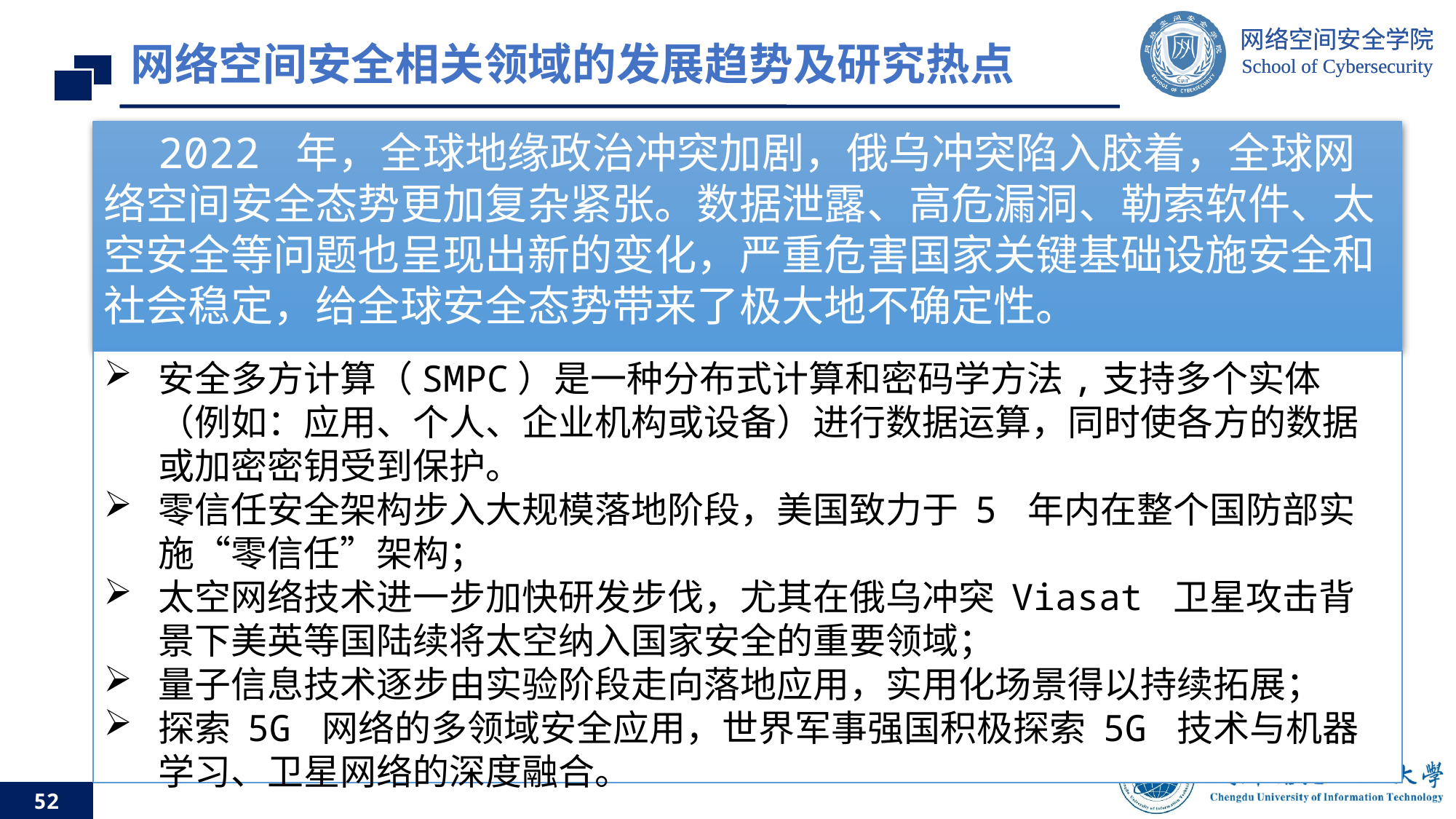

# 网络空间安全相关领域的发展趋势及研究热点
2022 年，全球地缘政治冲突加剧，俄乌冲突陷入胶着，全球网络空间安全态势更加复杂紧张。数据泄露、高危漏洞、勒索软件、太空安全等问题也呈现出新的变化，严重危害国家关键基础设施安全和社会稳定，给全球安全态势带来了极大地不确定性。
安全多方计算（SMPC）是一种分布式计算和密码学方法,支持多个实体（例如：应用、个人、企业机构或设备）进行数据运算，同时使各方的数据或加密密钥受到保护。
零信任安全架构步入大规模落地阶段，美国致力于 5 年内在整个国防部实施“零信任”架构；
太空网络技术进一步加快研发步伐，尤其在俄乌冲突 Viasat 卫星攻击背景下美英等国陆续将太空纳入国家安全的重要领域；
量子信息技术逐步由实验阶段走向落地应用，实用化场景得以持续拓展；
探索 5G 网络的多领域安全应用，世界军事强国积极探索 5G 技术与机器学习、卫星网络的深度融合。
52/8
52